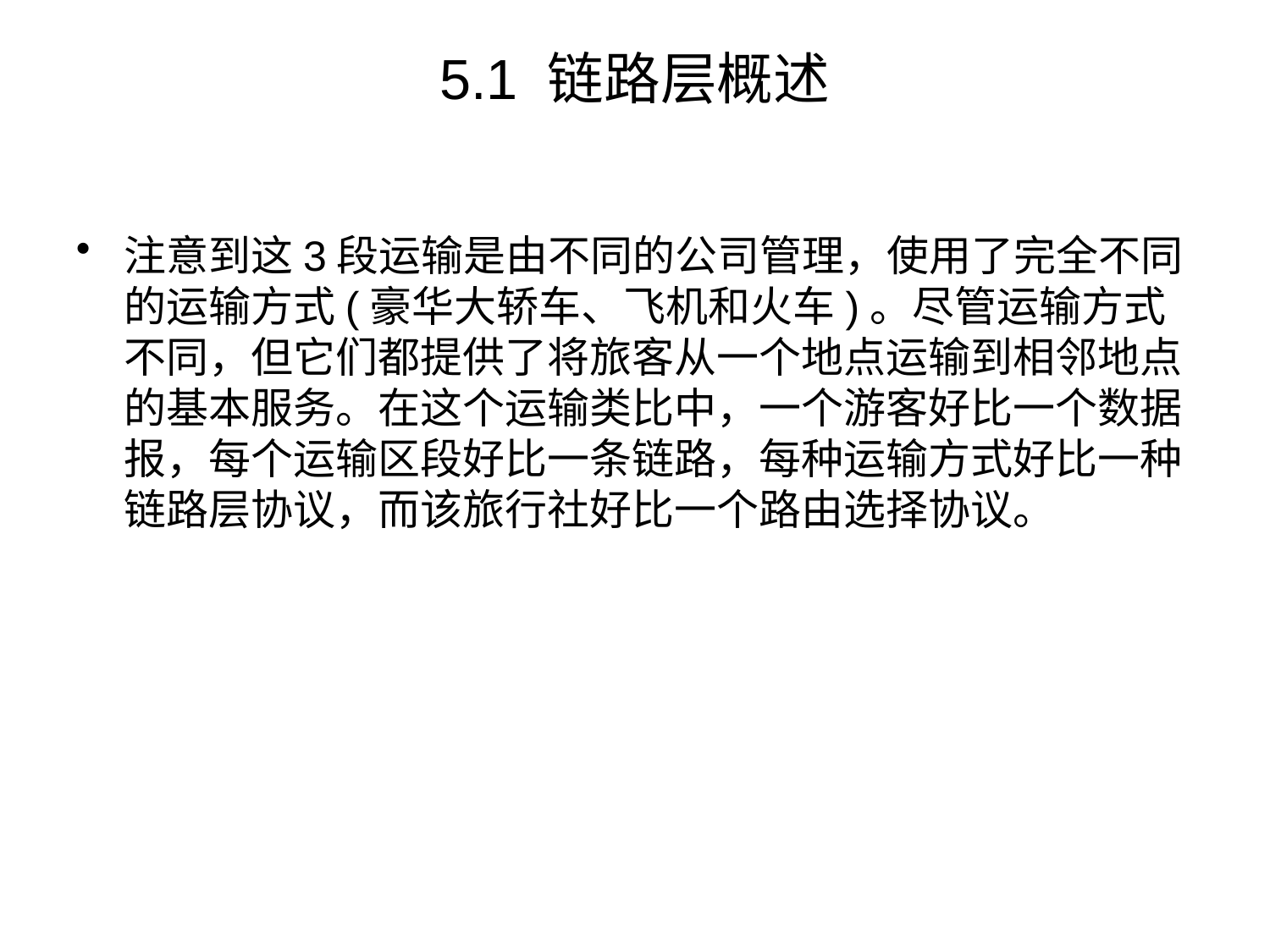

# 5.1 链路层概述
注意到这3段运输是由不同的公司管理，使用了完全不同的运输方式(豪华大轿车、飞机和火车)。尽管运输方式不同，但它们都提供了将旅客从一个地点运输到相邻地点的基本服务。在这个运输类比中，一个游客好比一个数据报，每个运输区段好比一条链路，每种运输方式好比一种链路层协议，而该旅行社好比一个路由选择协议。